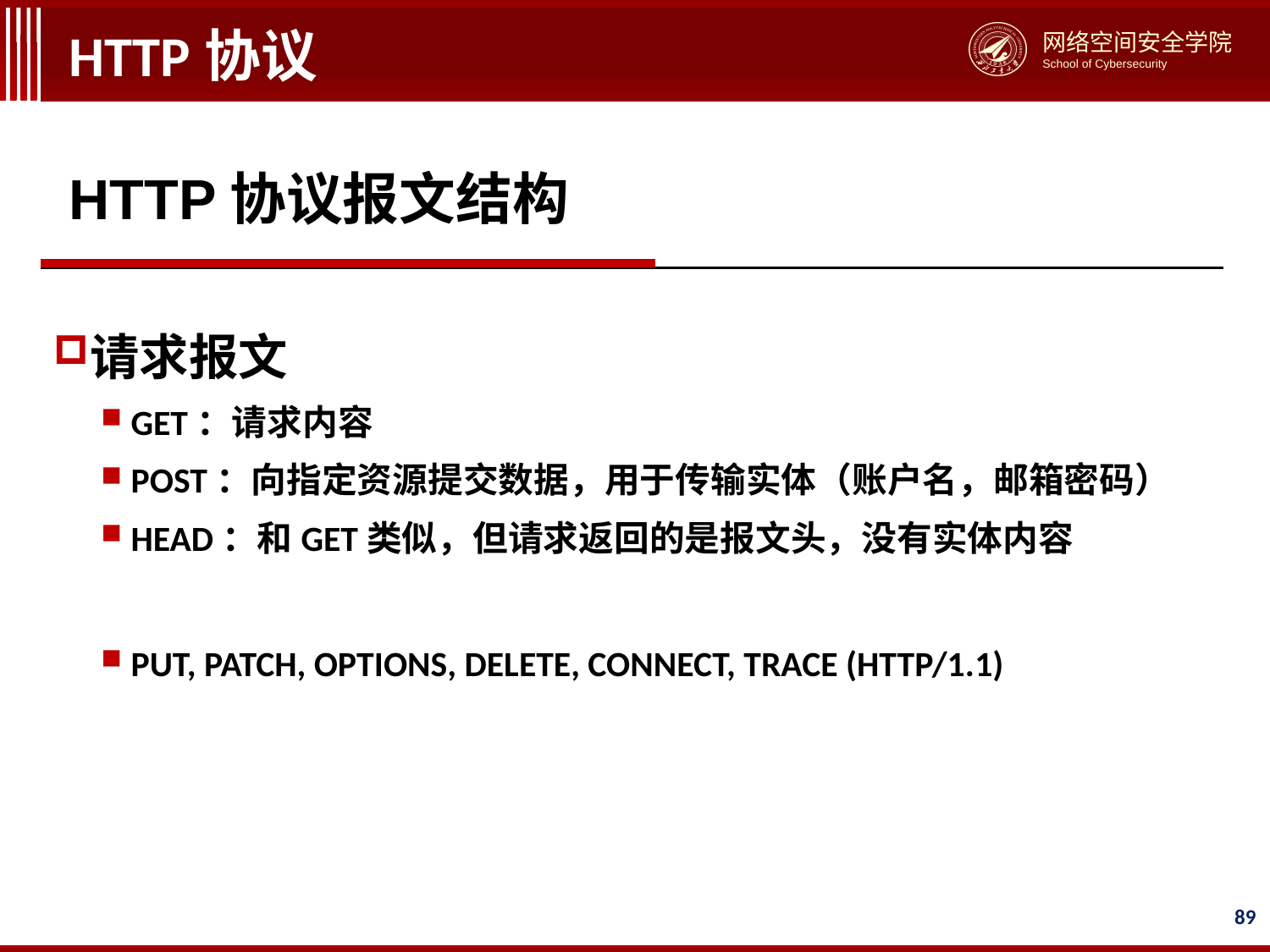

# HTTP协议
HTTP协议报文结构
请求报文
GET：请求内容
POST：向指定资源提交数据，用于传输实体（账户名，邮箱密码）
HEAD：和GET类似，但请求返回的是报文头，没有实体内容

PUT, PATCH, OPTIONS, DELETE, CONNECT, TRACE (HTTP/1.1)